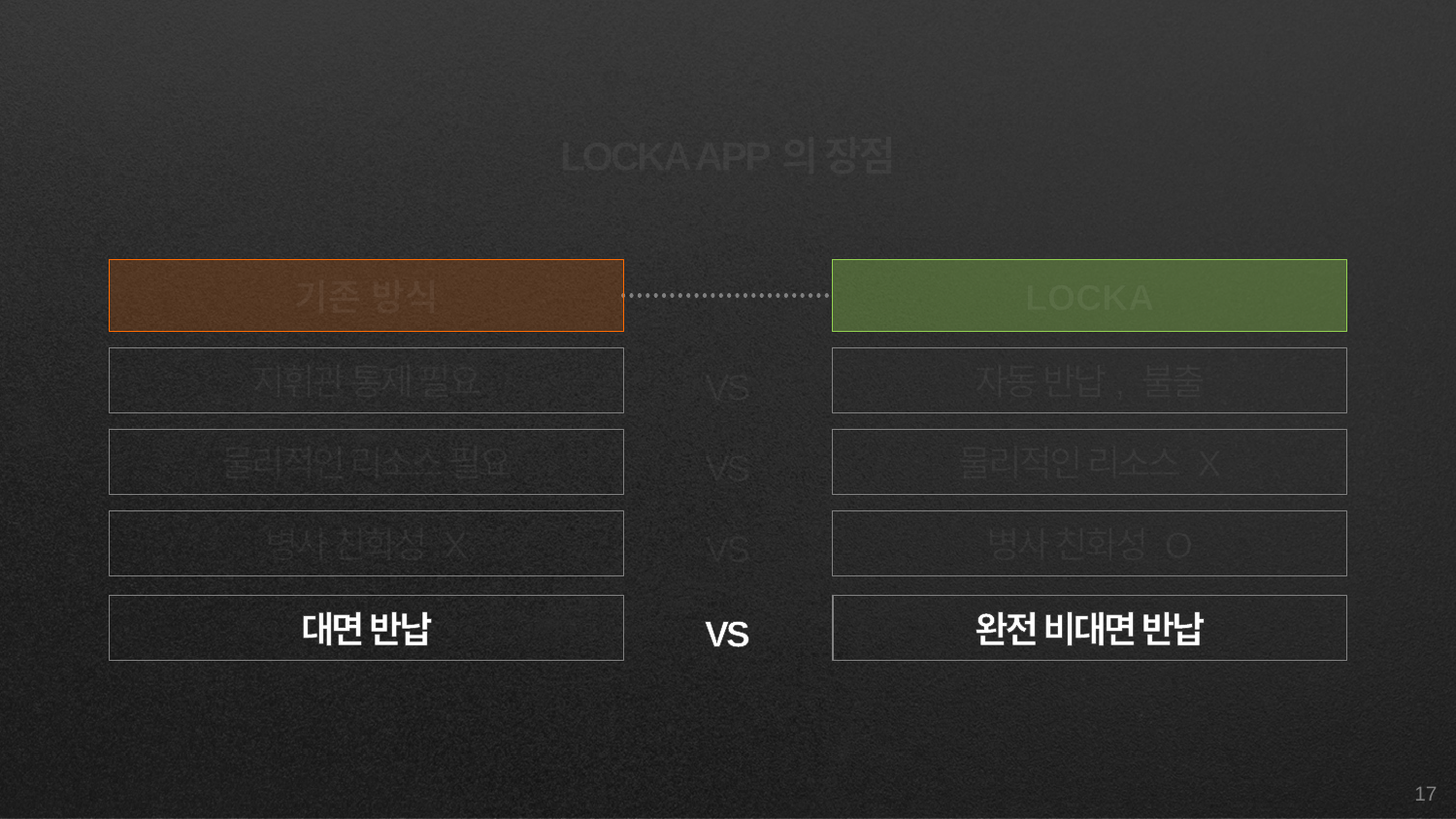

LOCKA APP의 장점
기존 방식
LOCKA
지휘관 통제 필요
자동 반납, 불출
VS
물리적인 리소스 필요
물리적인 리소스 X
VS
병사 친화성 X
병사 친화성 O
VS
대면 반납
완전 비대면 반납
VS